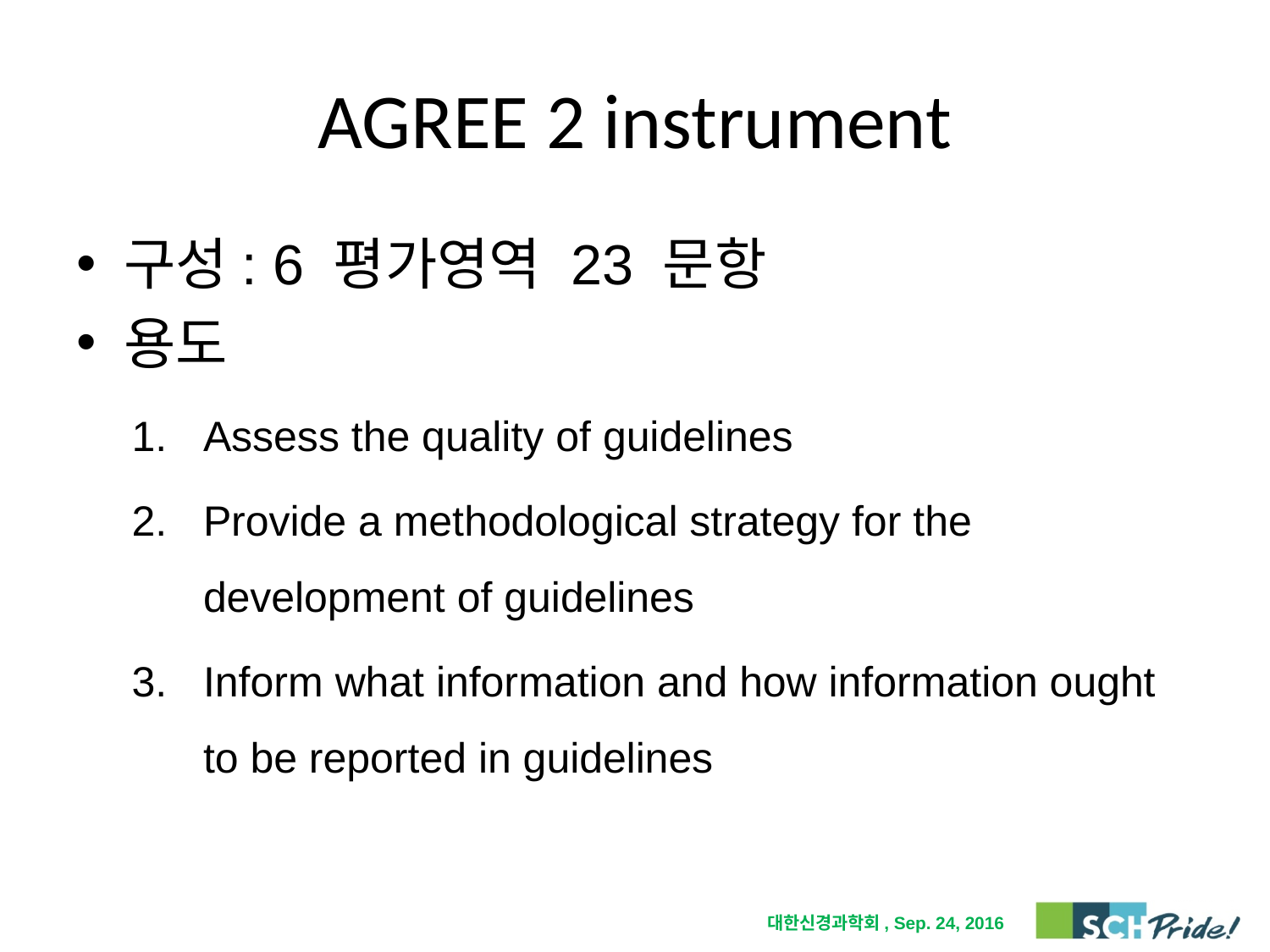

# AGREE 2 instrument
구성: 6 평가영역 23 문항
용도
Assess the quality of guidelines
Provide a methodological strategy for the development of guidelines
Inform what information and how information ought to be reported in guidelines